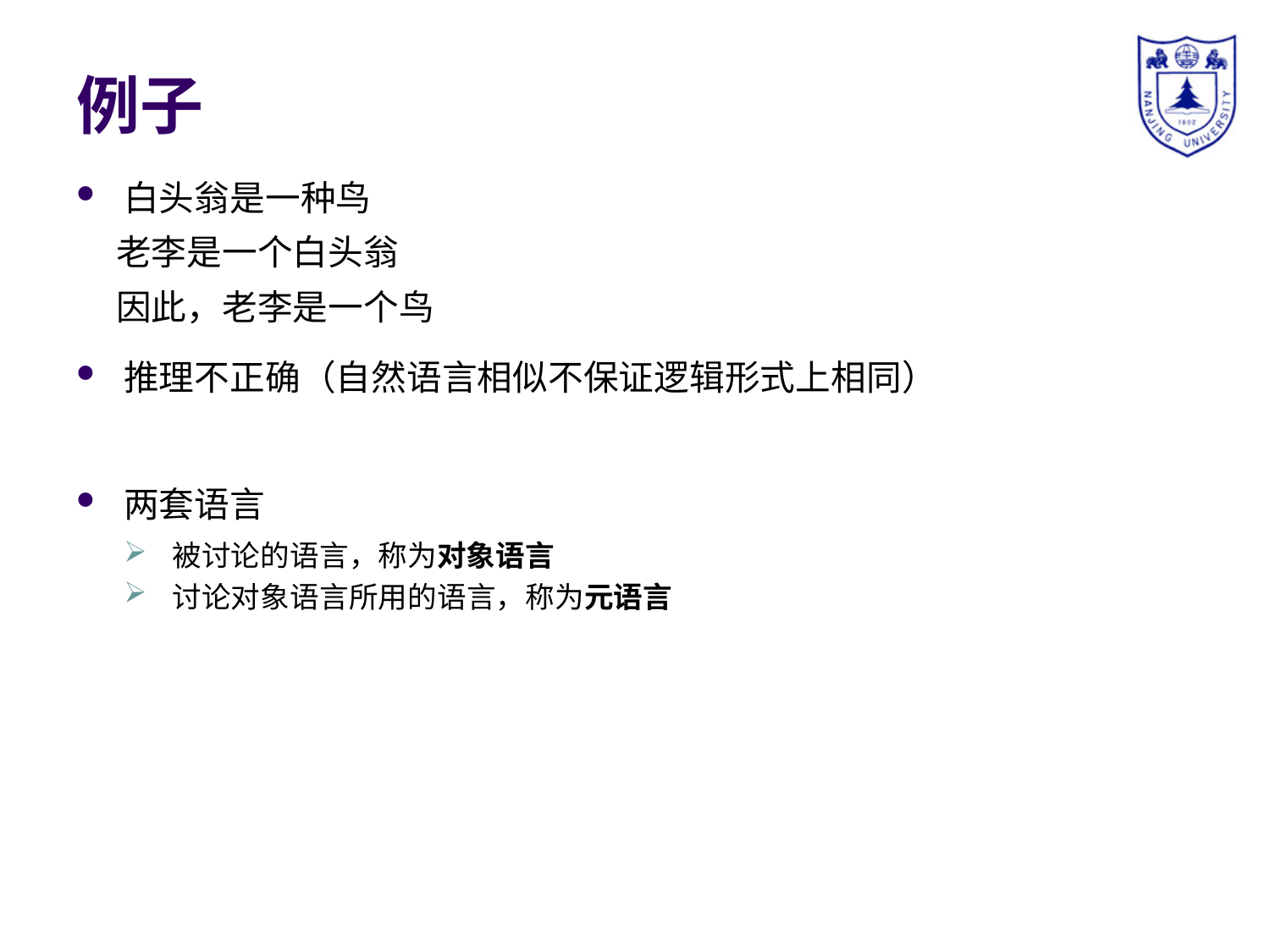

# 例子
白头翁是一种鸟
    老李是一个白头翁
    因此，老李是一个鸟
推理不正确（自然语言相似不保证逻辑形式上相同）

两套语言
被讨论的语言，称为对象语言
讨论对象语言所用的语言，称为元语言

15